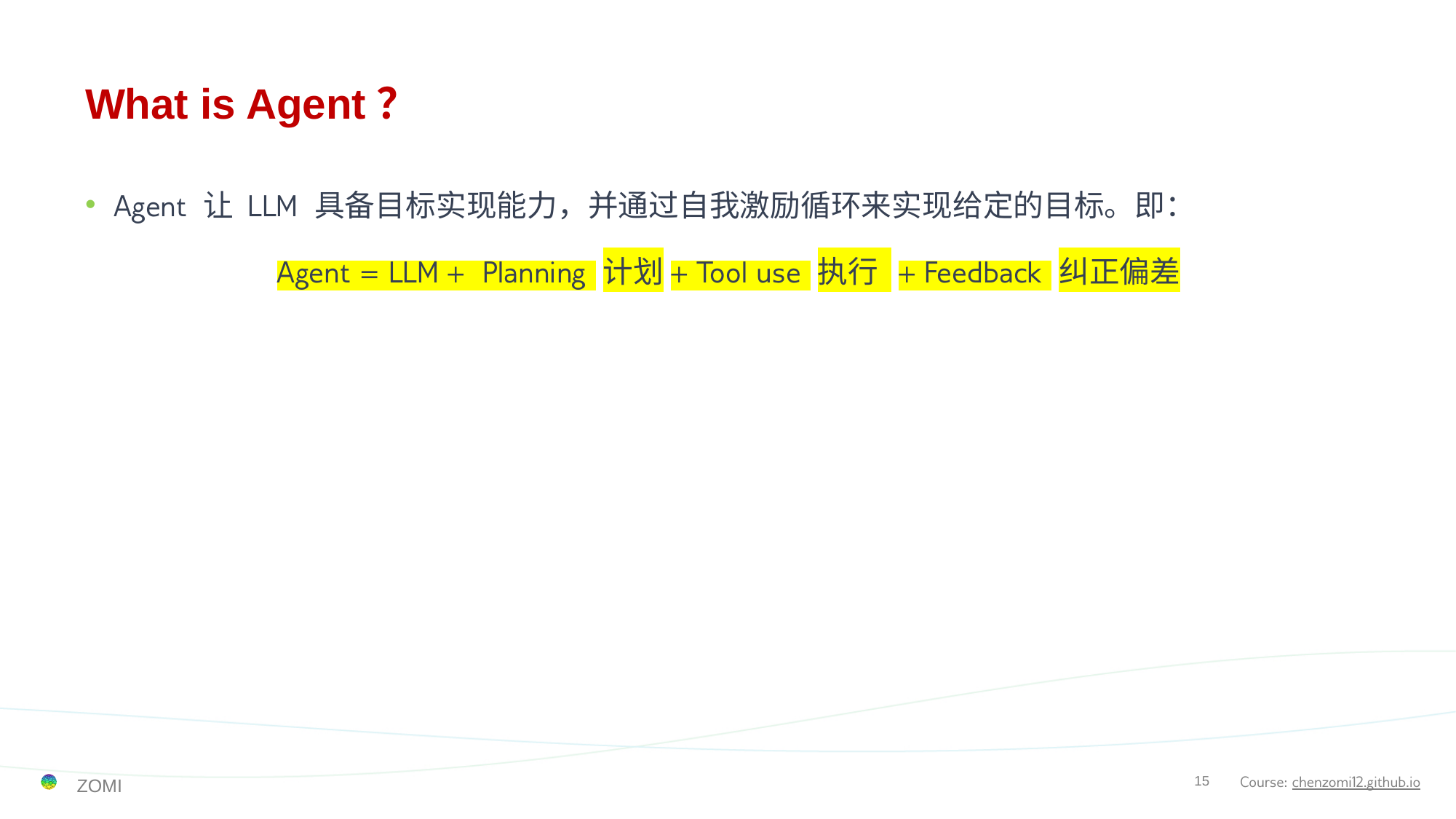

# What is Agent？
Agent 让 LLM 具备目标实现能力，并通过自我激励循环来实现给定的目标。即：
Agent = LLM +  Planning 计划+ Tool use 执行  + Feedback 纠正偏差